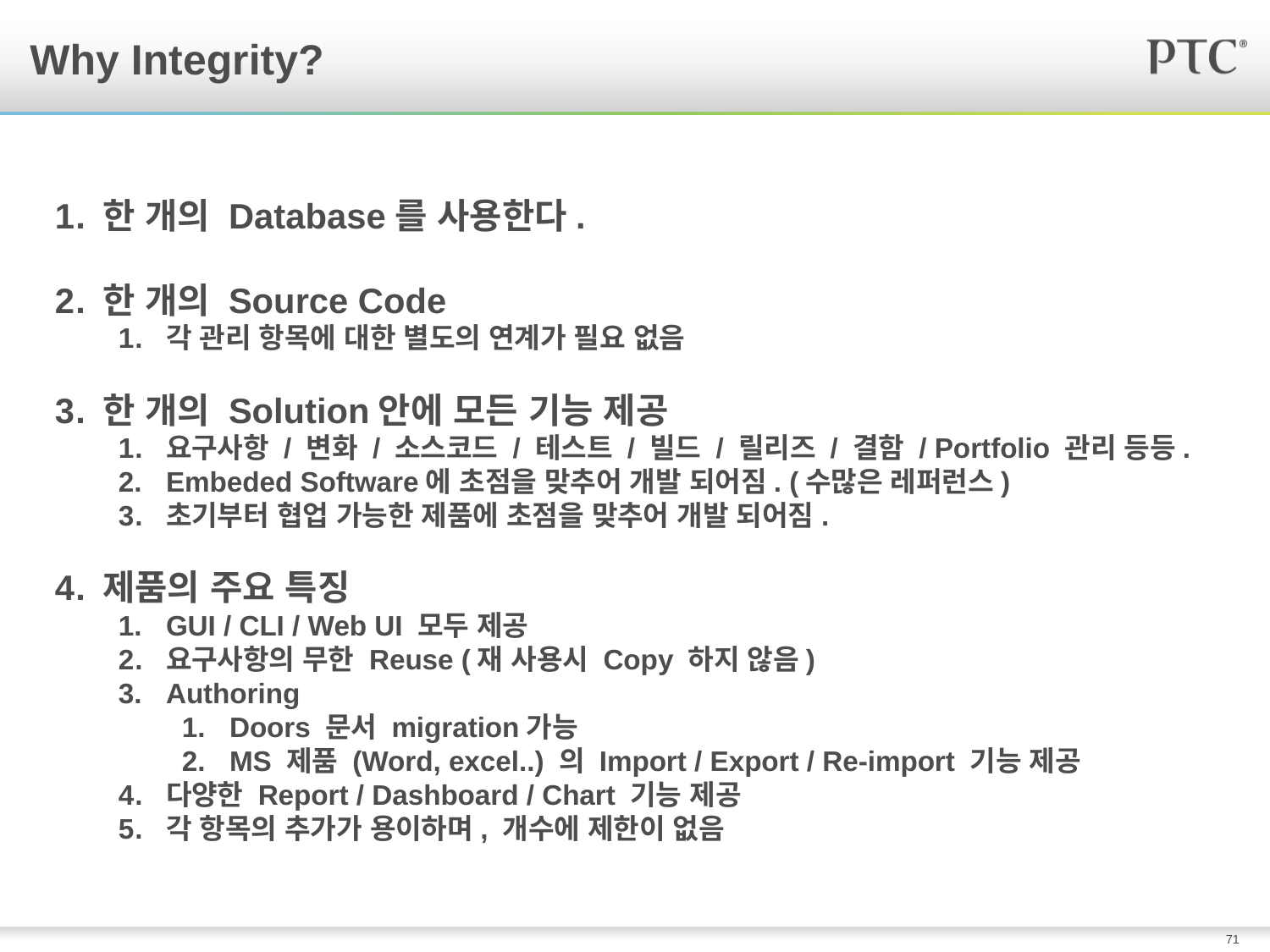

# Why Integrity?

한 개의 Database를 사용한다.

한 개의 Source Code
각 관리 항목에 대한 별도의 연계가 필요 없음

한 개의 Solution안에 모든 기능 제공
요구사항 / 변화 / 소스코드 / 테스트 / 빌드 / 릴리즈 / 결함 / Portfolio 관리 등등.
Embeded Software에 초점을 맞추어 개발 되어짐. (수많은 레퍼런스)
초기부터 협업 가능한 제품에 초점을 맞추어 개발 되어짐.

제품의 주요 특징
GUI / CLI / Web UI 모두 제공
요구사항의 무한 Reuse (재 사용시 Copy 하지 않음)
Authoring
Doors 문서 migration가능
MS 제품 (Word, excel..) 의 Import / Export / Re-import 기능 제공
다양한 Report / Dashboard / Chart 기능 제공
각 항목의 추가가 용이하며, 개수에 제한이 없음